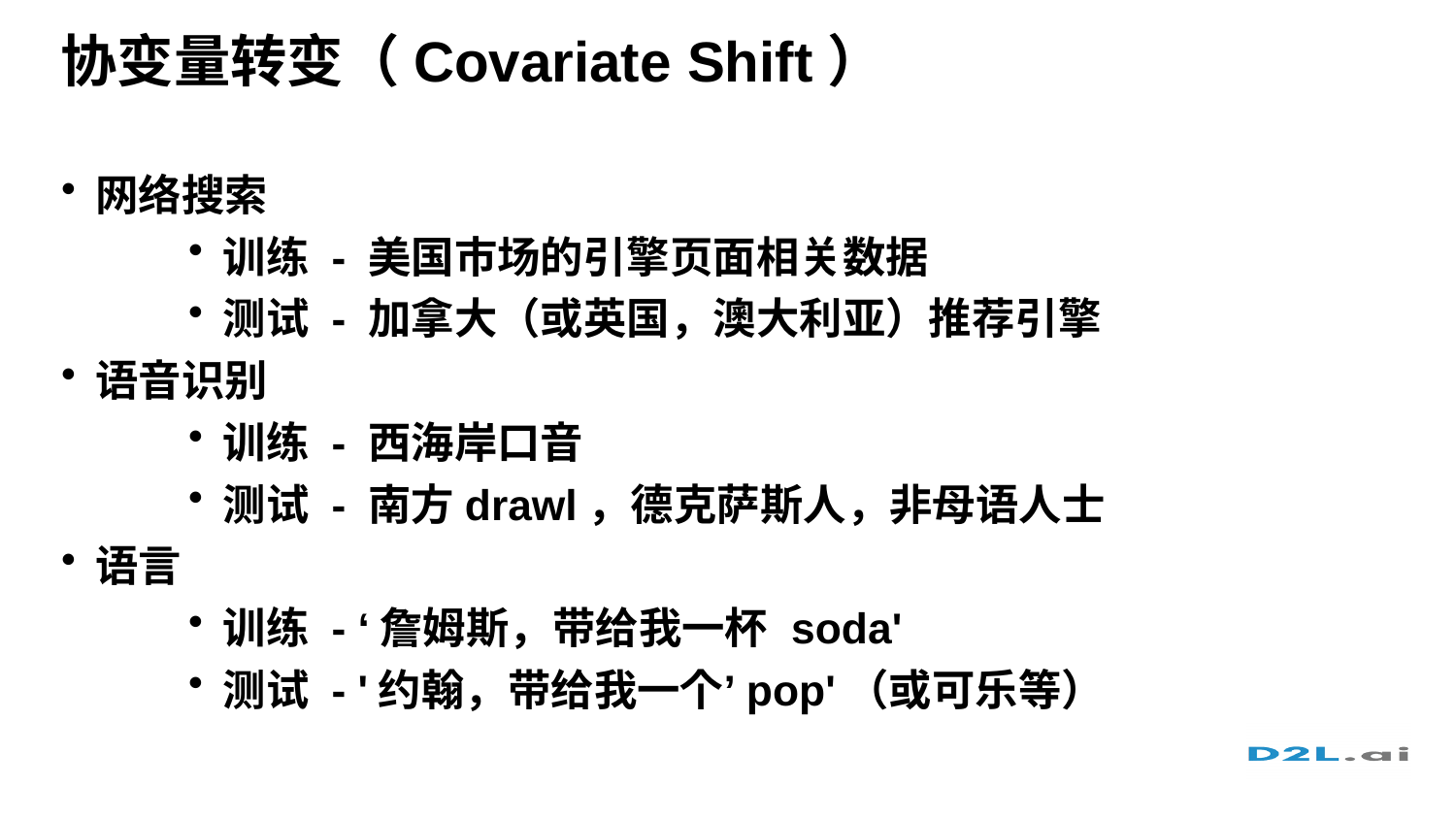

# 协变量转变（Covariate Shift）
网络搜索
训练 - 美国市场的引擎页面相关数据
测试 - 加拿大（或英国，澳大利亚）推荐引擎
语音识别
训练 - 西海岸口音
测试 - 南方drawl，德克萨斯人，非母语人士
语言
训练 - ‘詹姆斯，带给我一杯 soda'
测试 - '约翰，带给我一个’pop'（或可乐等）